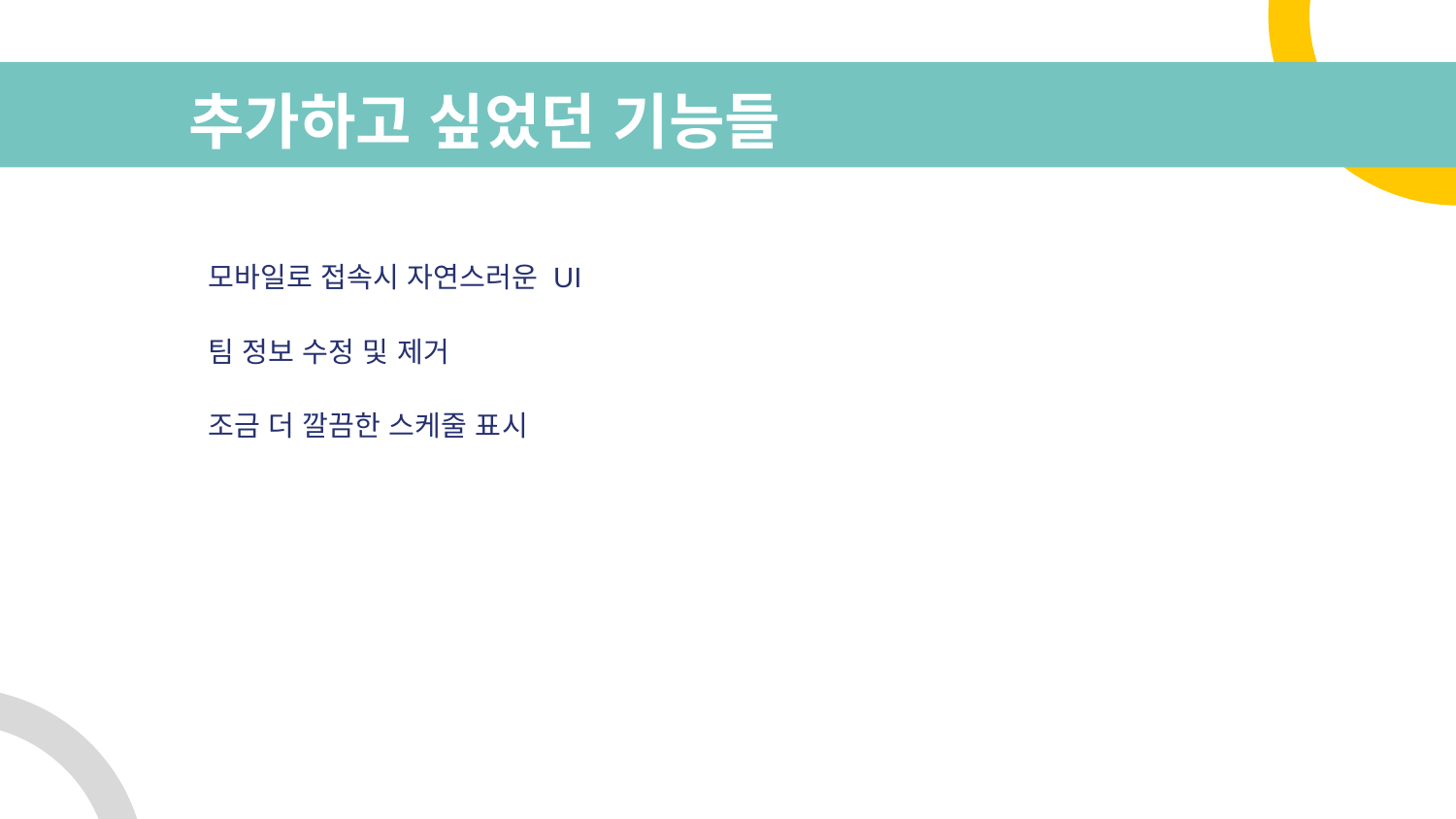

# 추가하고 싶었던 기능들
모바일로 접속시 자연스러운 UI
팀 정보 수정 및 제거
조금 더 깔끔한 스케줄 표시